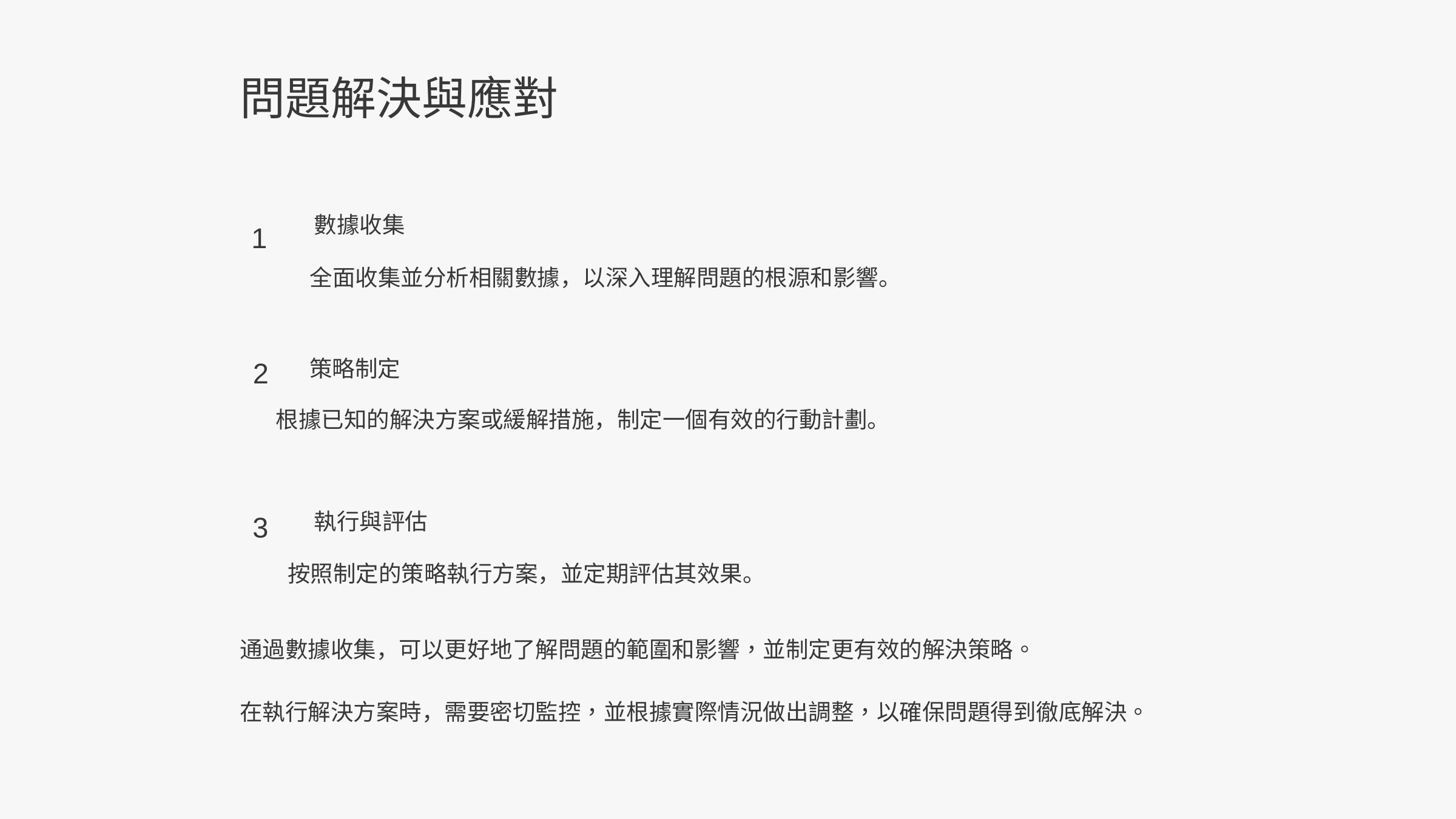

問題解決與應對
1
數據收集
全面收集並分析相關數據，以深入理解問題的根源和影響。
2
策略制定
根據已知的解決方案或緩解措施，制定一個有效的行動計劃。
3
執行與評估
按照制定的策略執行方案，並定期評估其效果。
通過數據收集，可以更好地了解問題的範圍和影響，並制定更有效的解決策略。
在執行解決方案時，需要密切監控，並根據實際情況做出調整，以確保問題得到徹底解決。